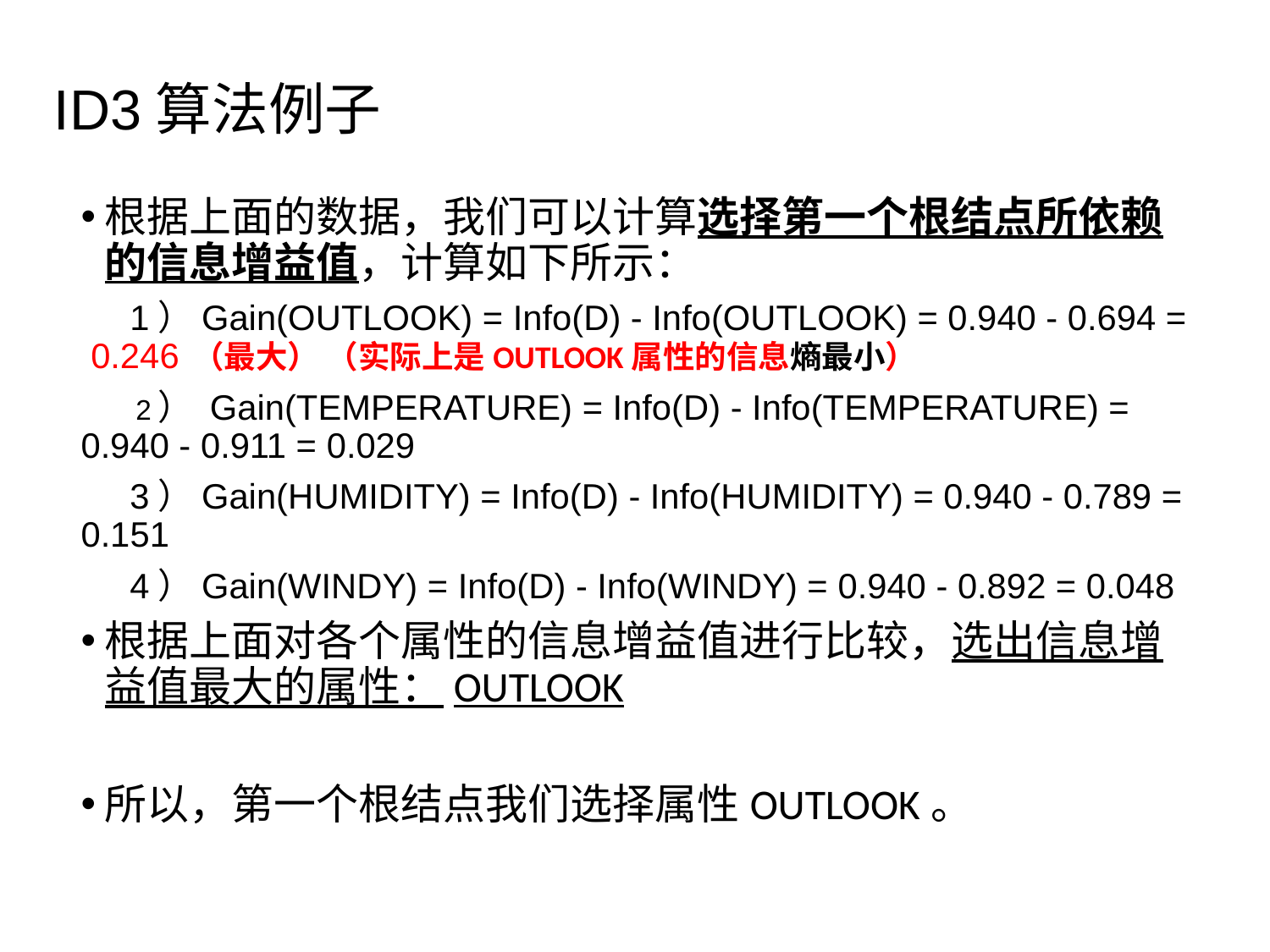

# ID3算法例子
根据上面的数据，我们可以计算选择第一个根结点所依赖的信息增益值，计算如下所示：
     1）Gain(OUTLOOK) = Info(D) - Info(OUTLOOK) = 0.940 - 0.694 =  0.246 （最大） （实际上是OUTLOOK属性的信息熵最小）
       2） Gain(TEMPERATURE) = Info(D) - Info(TEMPERATURE) = 0.940 - 0.911 = 0.029
     3）Gain(HUMIDITY) = Info(D) - Info(HUMIDITY) = 0.940 - 0.789 = 0.151
     4）Gain(WINDY) = Info(D) - Info(WINDY) = 0.940 - 0.892 = 0.048
根据上面对各个属性的信息增益值进行比较，选出信息增益值最大的属性：OUTLOOK

所以，第一个根结点我们选择属性OUTLOOK。